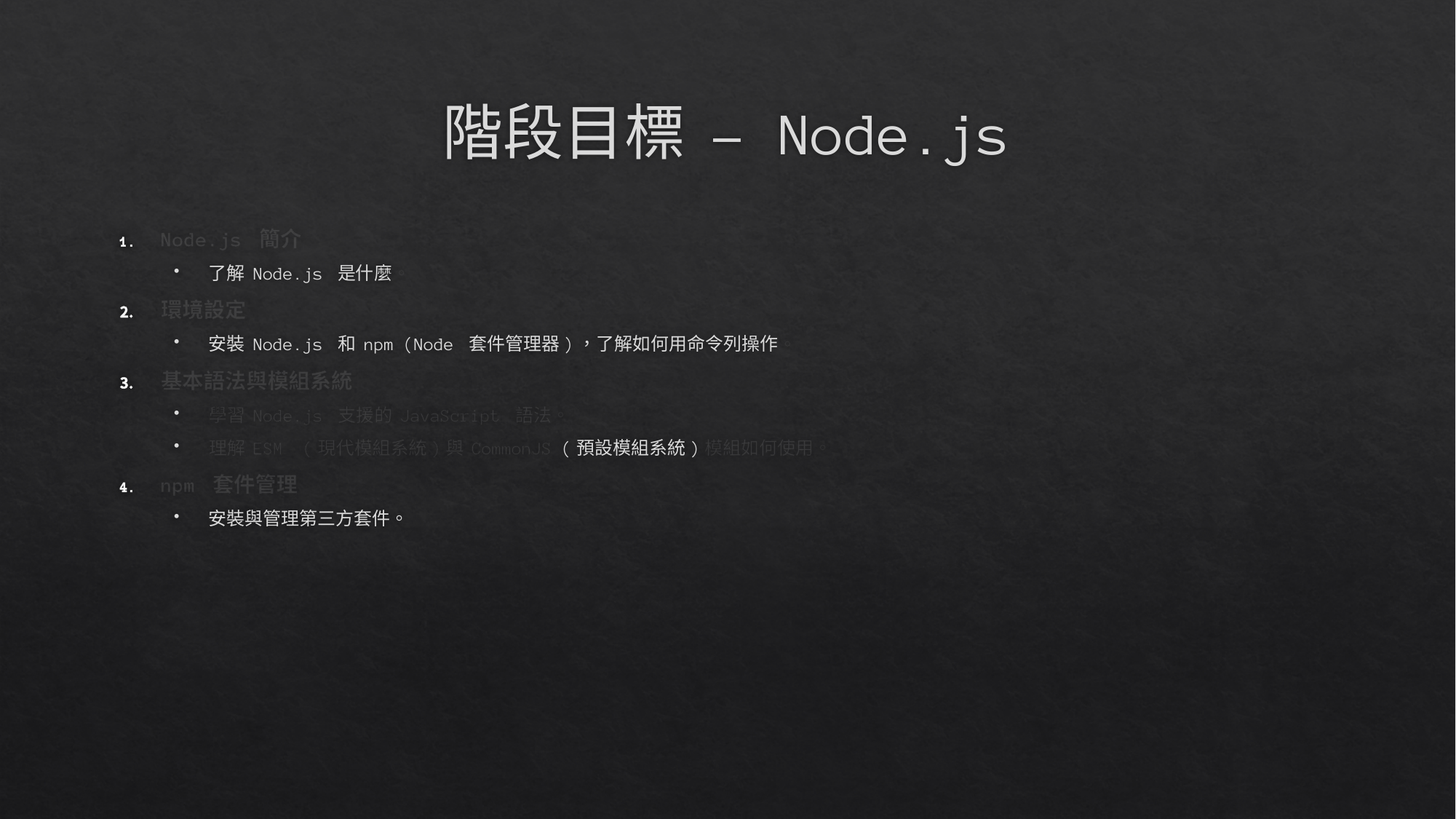

# 階段目標 - Node.js
Node.js 簡介
了解 Node.js 是什麼。
環境設定
安裝 Node.js 和 npm (Node 套件管理器)，了解如何用命令列操作。
基本語法與模組系統
學習 Node.js 支援的 JavaScript 語法。
理解 ESM  (現代模組系統)與 CommonJS (預設模組系統)模組如何使用。
npm 套件管理
安裝與管理第三方套件。